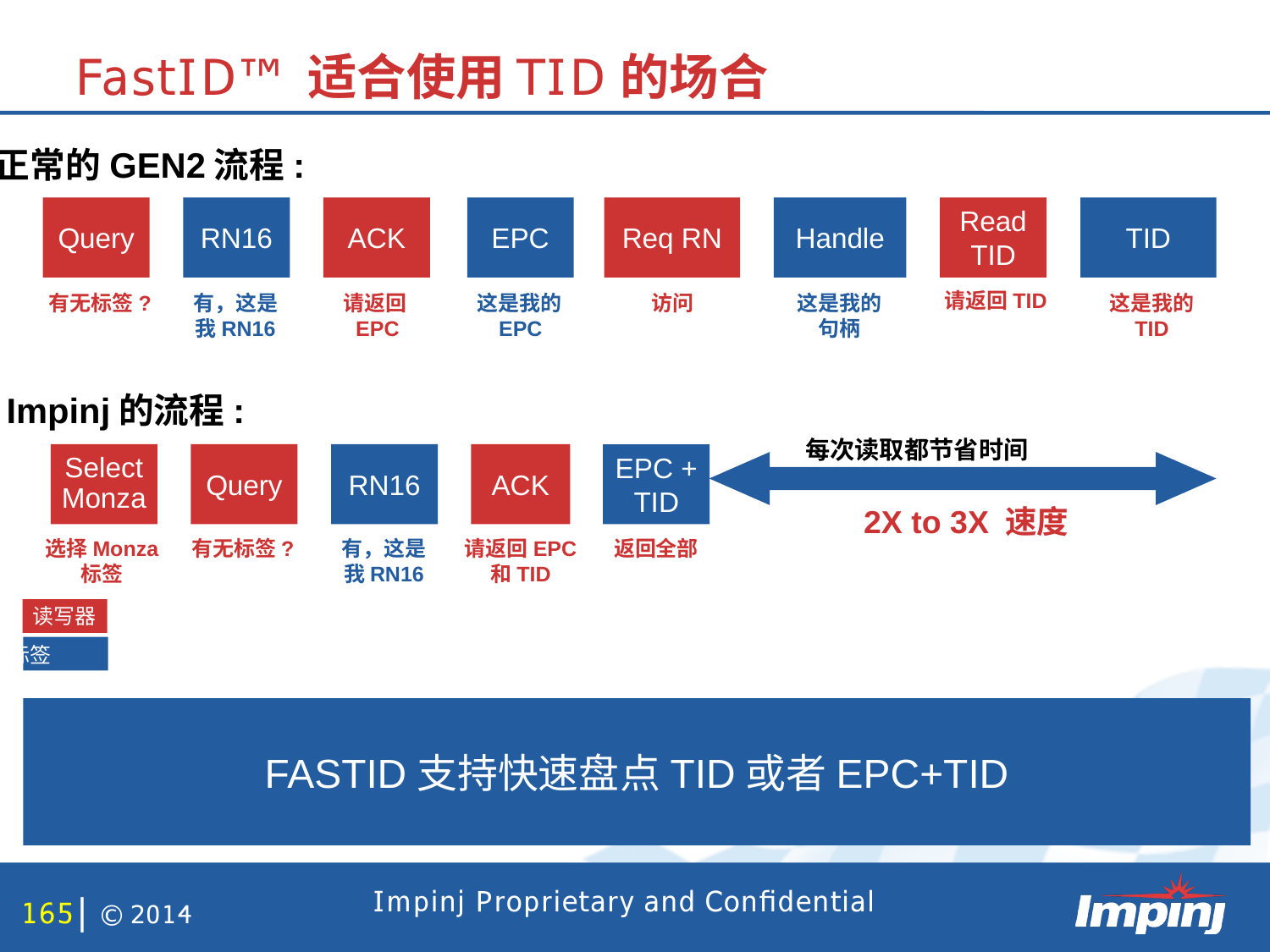

FastID™ 适合使用TID的场合
正常的GEN2流程:
Query
RN16
ACK
EPC
Req RN
Handle
Read TID
TID
请返回TID
这是我的EPC

访问
这是我的
TID
有无标签?

有，这是
我RN16

请返回EPC
这是我的
句柄
Impinj的流程:
每次读取都节省时间
Select
Monza
Query
RN16
ACK
EPC + TID

2X to 3X 速度
返回全部
请返回EPC
和TID
选择Monza
标签
有无标签?
有，这是
我RN16
FASTID支持快速盘点TID或者EPC+TID
读写器

标签